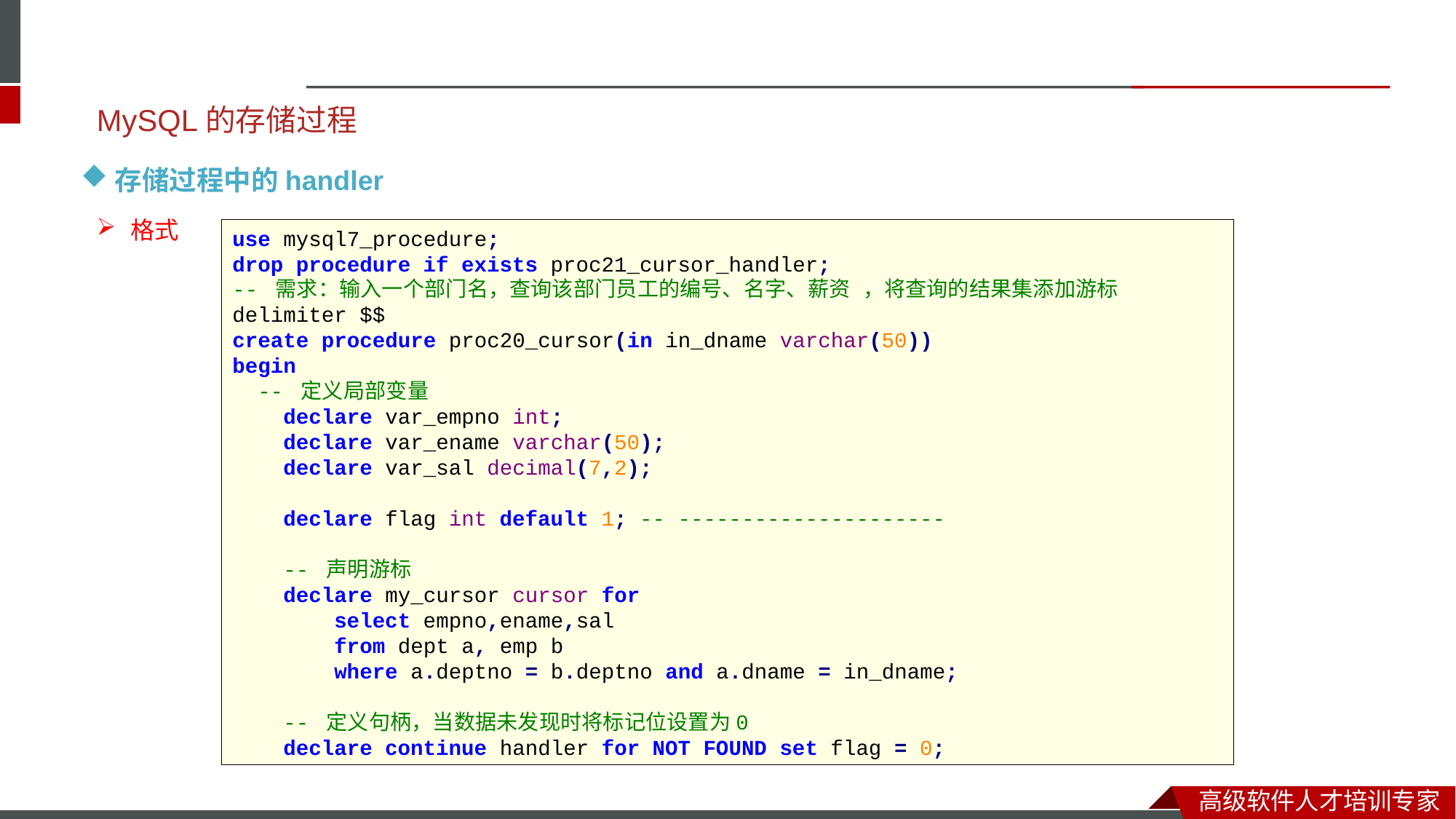

MySQL的存储过程
存储过程中的handler
格式
use mysql7_procedure;
drop procedure if exists proc21_cursor_handler;
-- 需求：输入一个部门名，查询该部门员工的编号、名字、薪资 ，将查询的结果集添加游标
delimiter $$
create procedure proc20_cursor(in in_dname varchar(50))
begin
  -- 定义局部变量
    declare var_empno int;
    declare var_ename varchar(50);
    declare var_sal decimal(7,2);

    declare flag int default 1; -- ---------------------

    -- 声明游标
    declare my_cursor cursor for
        select empno,ename,sal
        from dept a, emp b
        where a.deptno = b.deptno and a.dname = in_dname;

    -- 定义句柄，当数据未发现时将标记位设置为0
    declare continue handler for NOT FOUND set flag = 0;